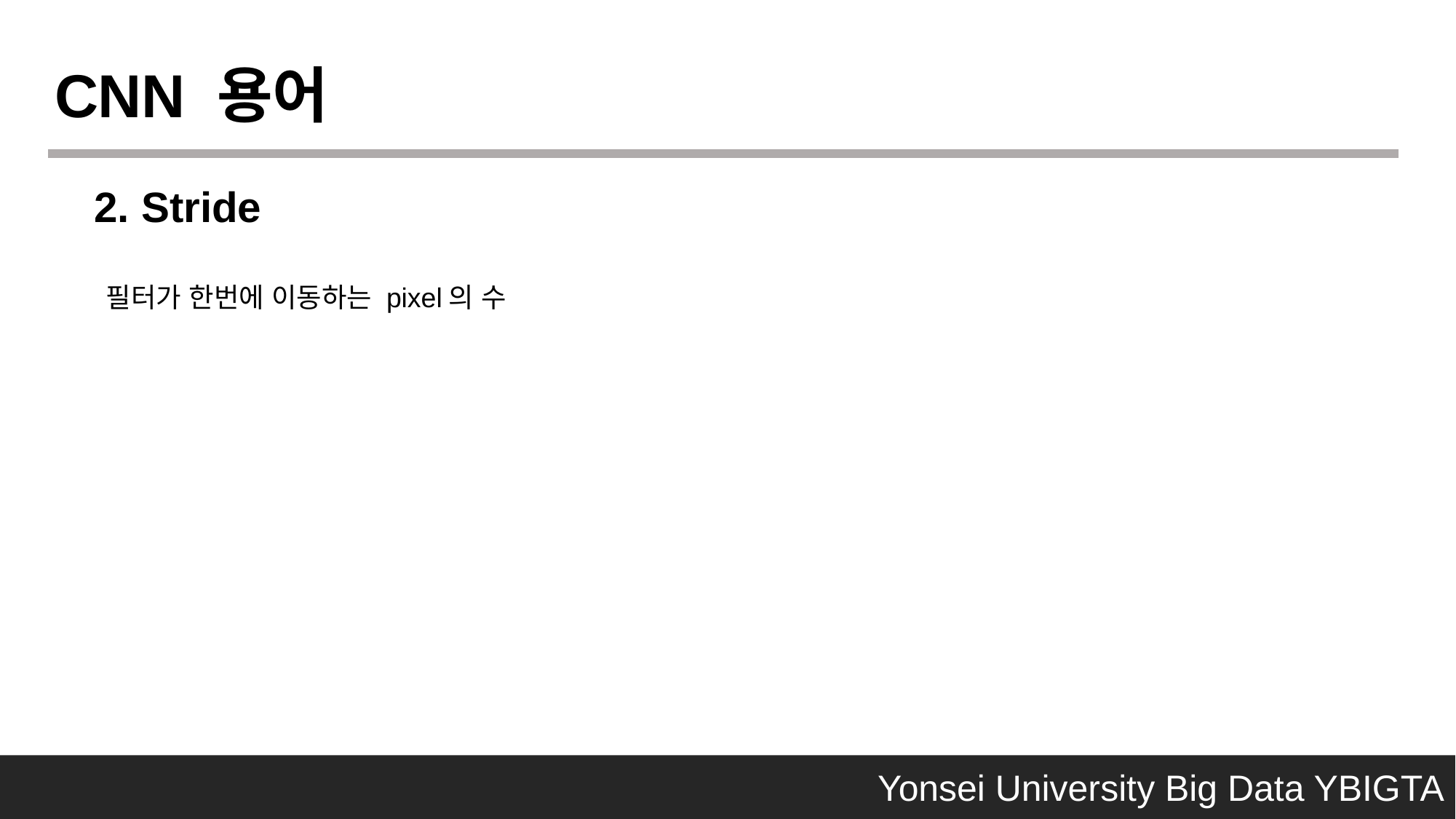

CNN 용어
2. Stride
필터가 한번에 이동하는 pixel의 수

 Yonsei University Big Data YBIGTA